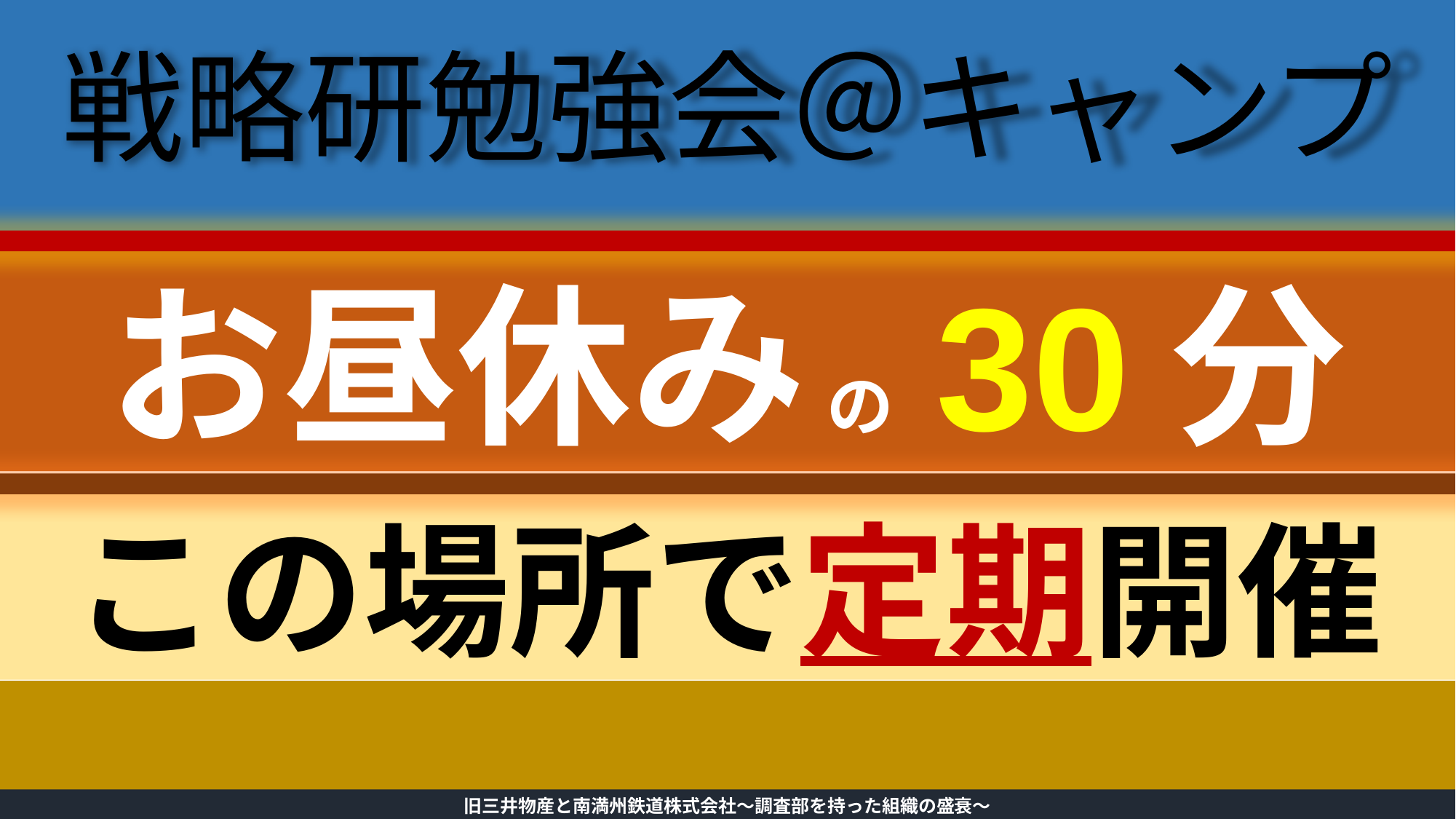

戦略研勉強会＠キャンプ

お昼休み の 30分

この場所で定期開催

旧三井物産と南満州鉄道株式会社～調査部を持った組織の盛衰～